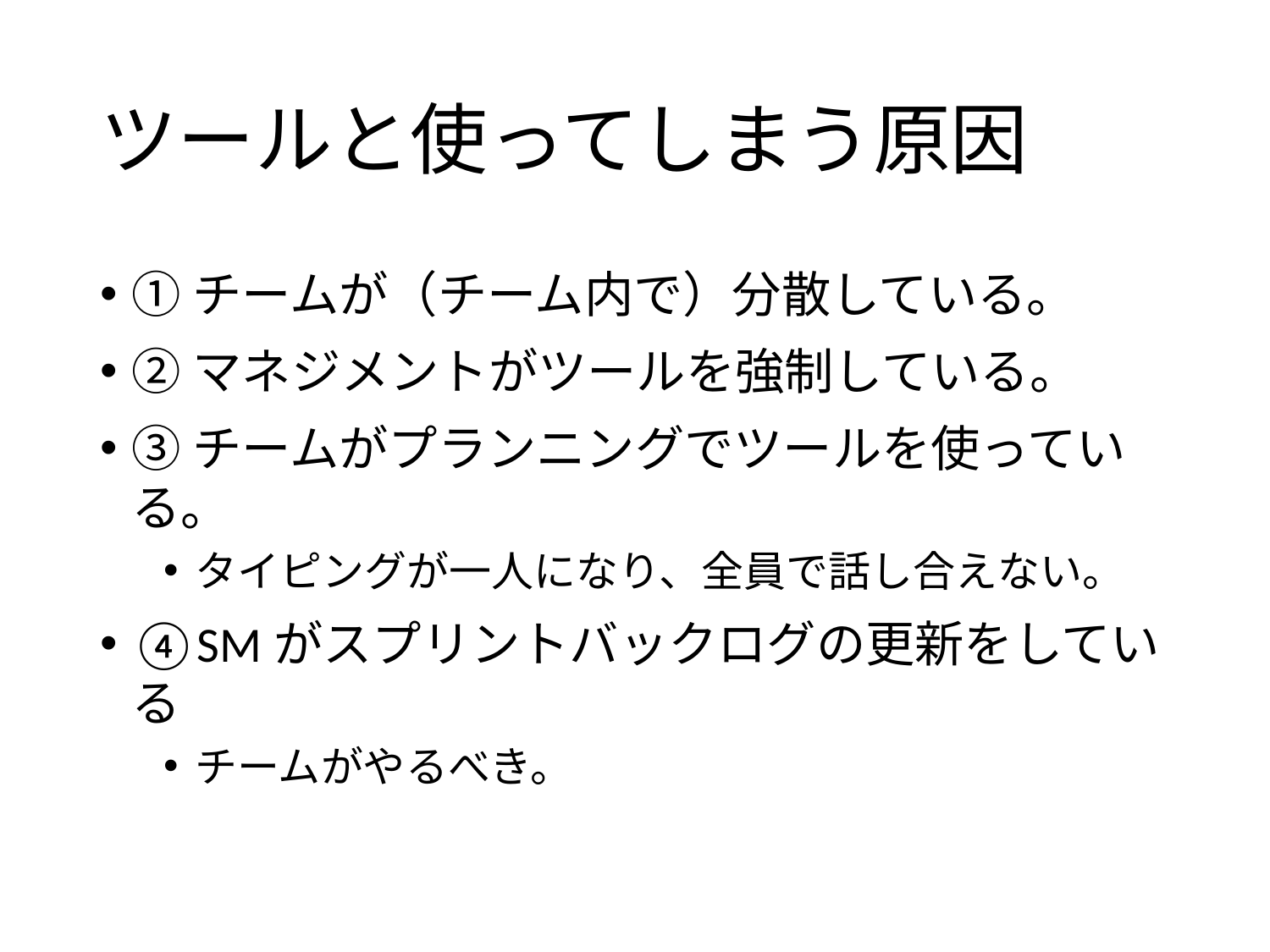

# ツールと使ってしまう原因
①チームが（チーム内で）分散している。
②マネジメントがツールを強制している。
③チームがプランニングでツールを使っている。
タイピングが一人になり、全員で話し合えない。
④SMがスプリントバックログの更新をしている
チームがやるべき。